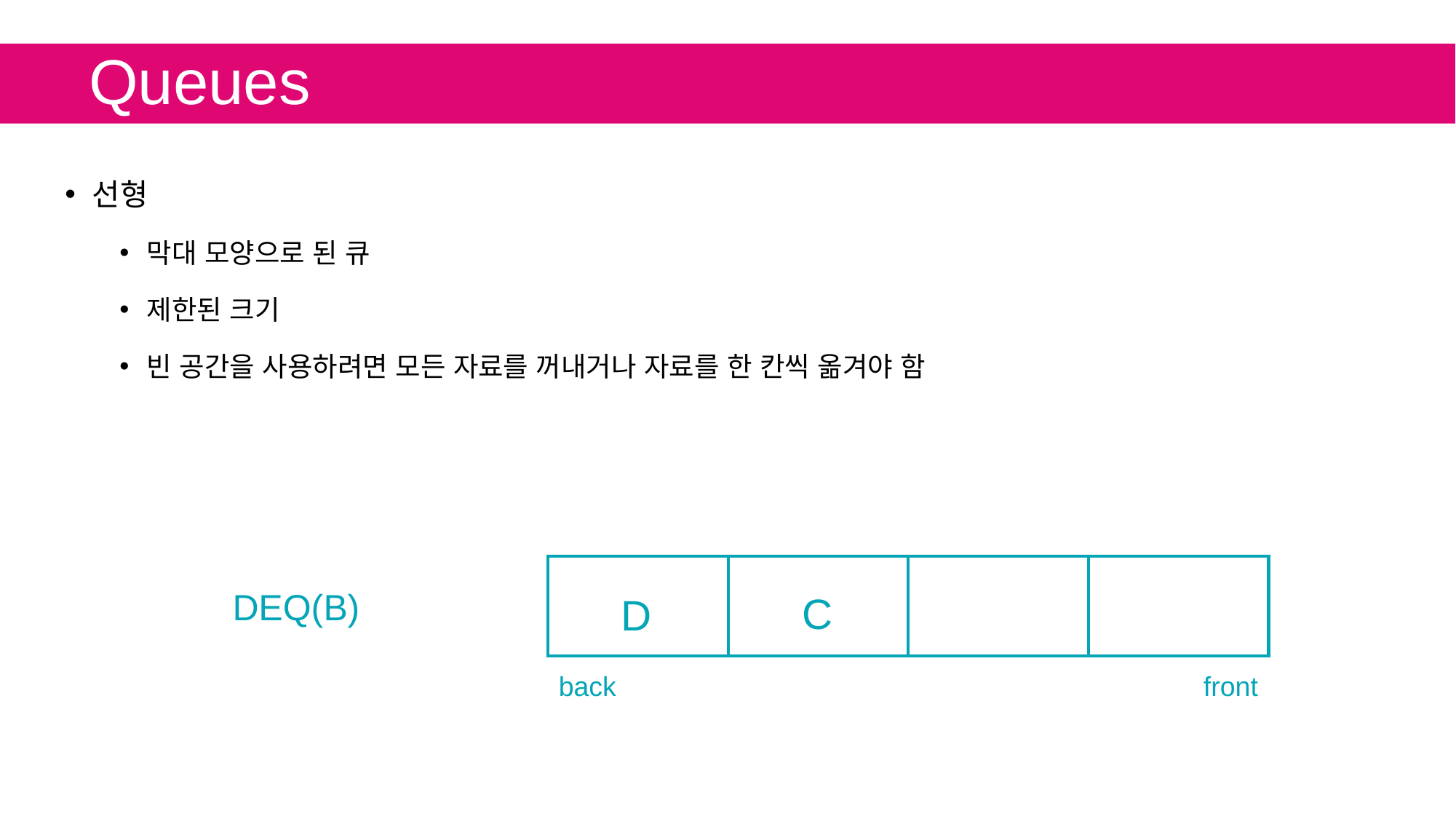

# Queues
선형
막대 모양으로 된 큐
제한된 크기
빈 공간을 사용하려면 모든 자료를 꺼내거나 자료를 한 칸씩 옮겨야 함

|  |  |  | A |
| --- | --- | --- | --- |
C
B
D

DEQ(A)
ENQ(B)
ENQ(C)
ENQ(A)
DEQ(B)
ENQ(D)
back
front